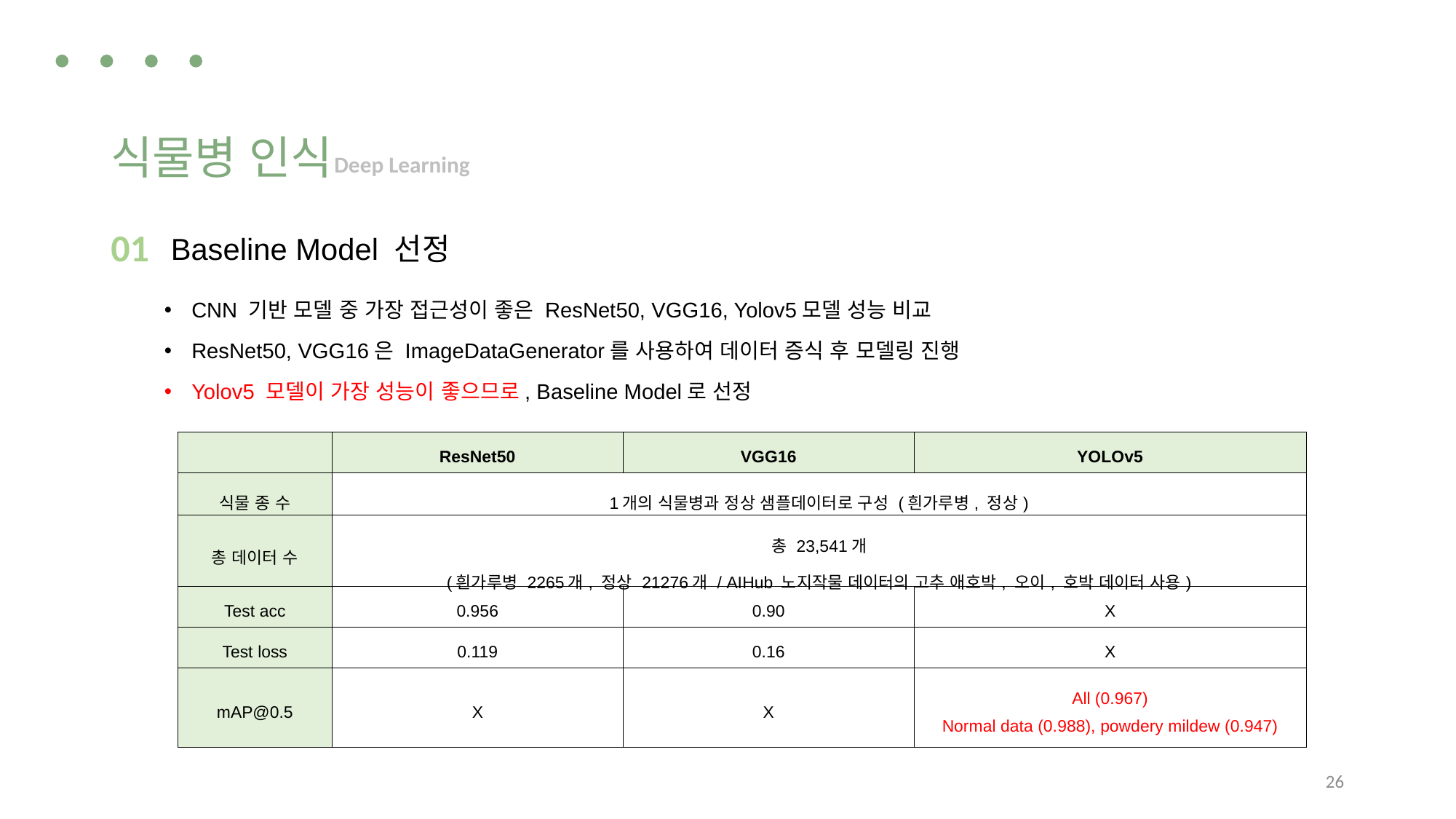

식물병 인식
Deep Learning
01
Baseline Model 선정
CNN 기반 모델 중 가장 접근성이 좋은 ResNet50, VGG16, Yolov5모델 성능 비교
ResNet50, VGG16은 ImageDataGenerator를 사용하여 데이터 증식 후 모델링 진행
Yolov5 모델이 가장 성능이 좋으므로, Baseline Model로 선정
|  | ResNet50 | VGG16 | YOLOv5 |
| --- | --- | --- | --- |
| 식물 종 수 | 1개의 식물병과 정상 샘플데이터로 구성 (흰가루병, 정상) |  |  |
| 총 데이터 수 | 총 23,541개 (흰가루병 2265개, 정상 21276개 / AIHub 노지작물 데이터의 고추 애호박, 오이, 호박 데이터 사용) |  |  |
| Test acc | 0.956 | 0.90 | X |
| Test loss | 0.119 | 0.16 | X |
| mAP@0.5 | X | X | All (0.967) Normal data (0.988), powdery mildew (0.947) |
26